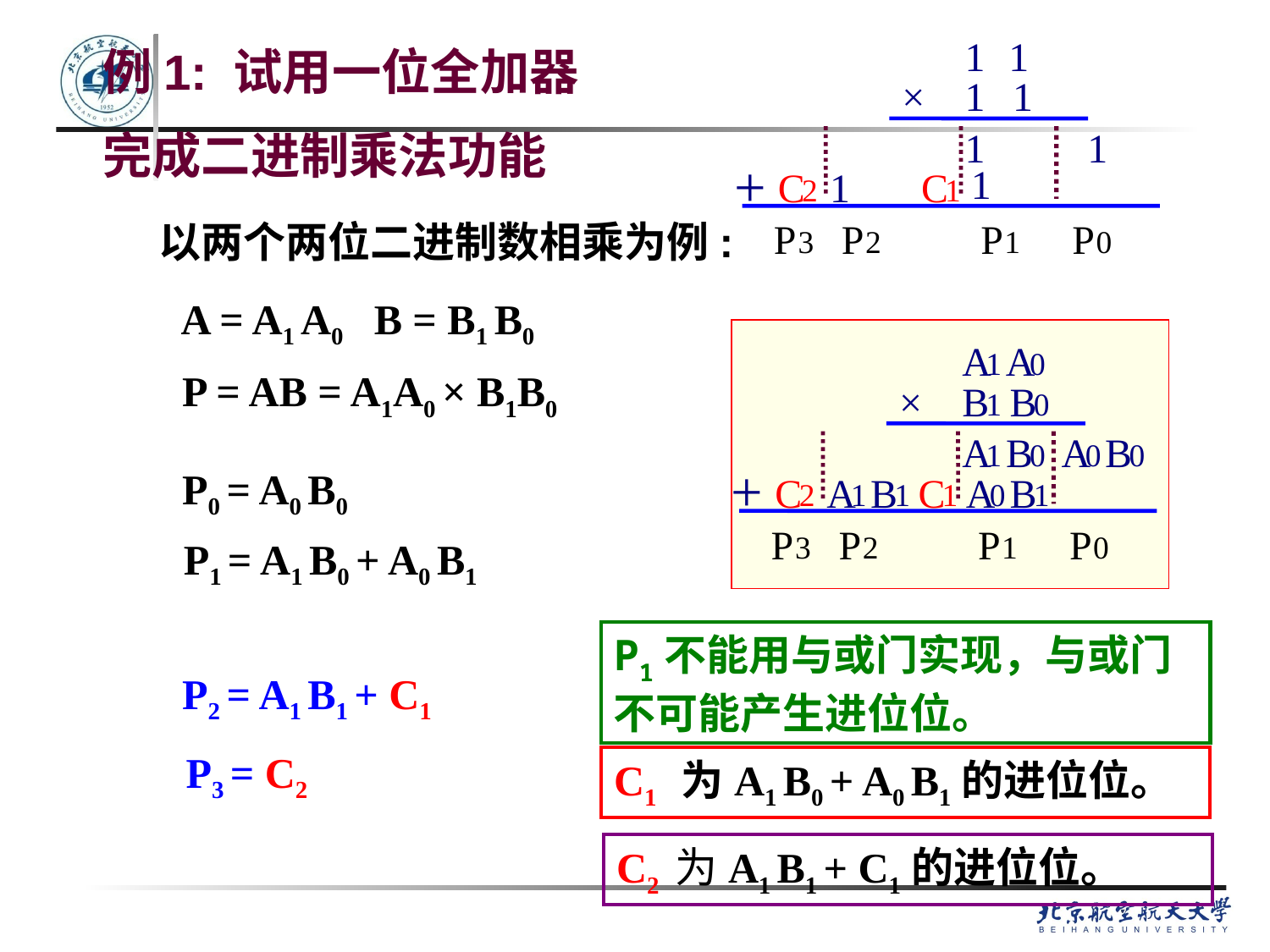

1
1

×
1
1

1
1

+
1
C
1
C

2

1

P
P
P
P
3
2
1
0
例1: 试用一位全加器
完成二进制乘法功能
以两个两位二进制数相乘为例:
A = A1 A0     B = B1 B0

A
A
1
0
×
B
B
1
0

A
B
A
B

1
0
0
0
+
C
A
B
C
A
B
2
1
1
1
0
1

P
P
P
P
3
2
1
0
P = AB = A1A0 × B1B0
P0 = A0 B0
P1 = A1 B0 + A0 B1
P1不能用与或门实现，与或门不可能产生进位位。
P2 = A1 B1 + C1
P3 = C2
C1 为A1 B0 + A0 B1的进位位。
C2 为A1 B1 + C1的进位位。